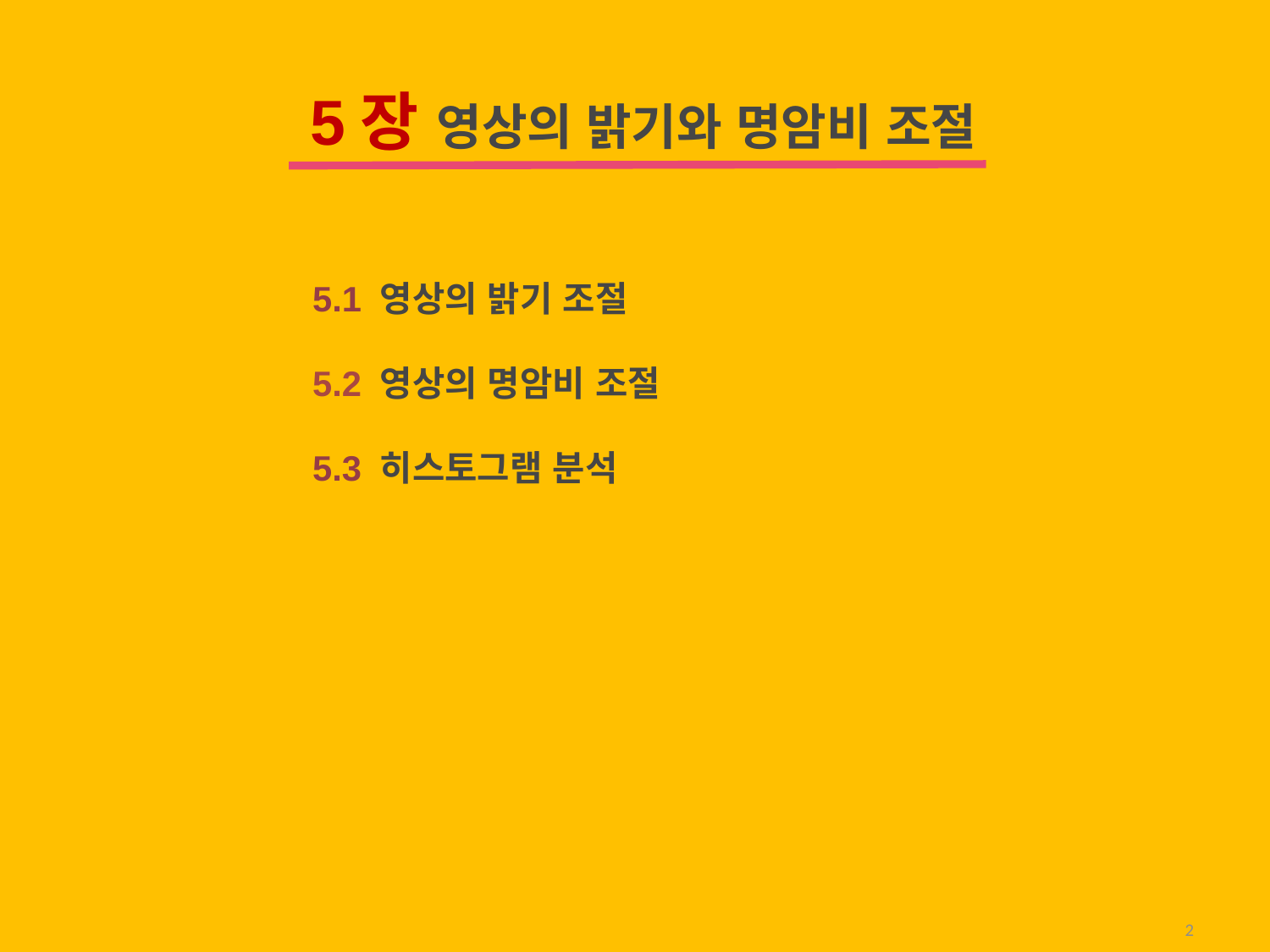

5장 영상의 밝기와 명암비 조절
5.1 영상의 밝기 조절
5.2 영상의 명암비 조절
5.3 히스토그램 분석
2